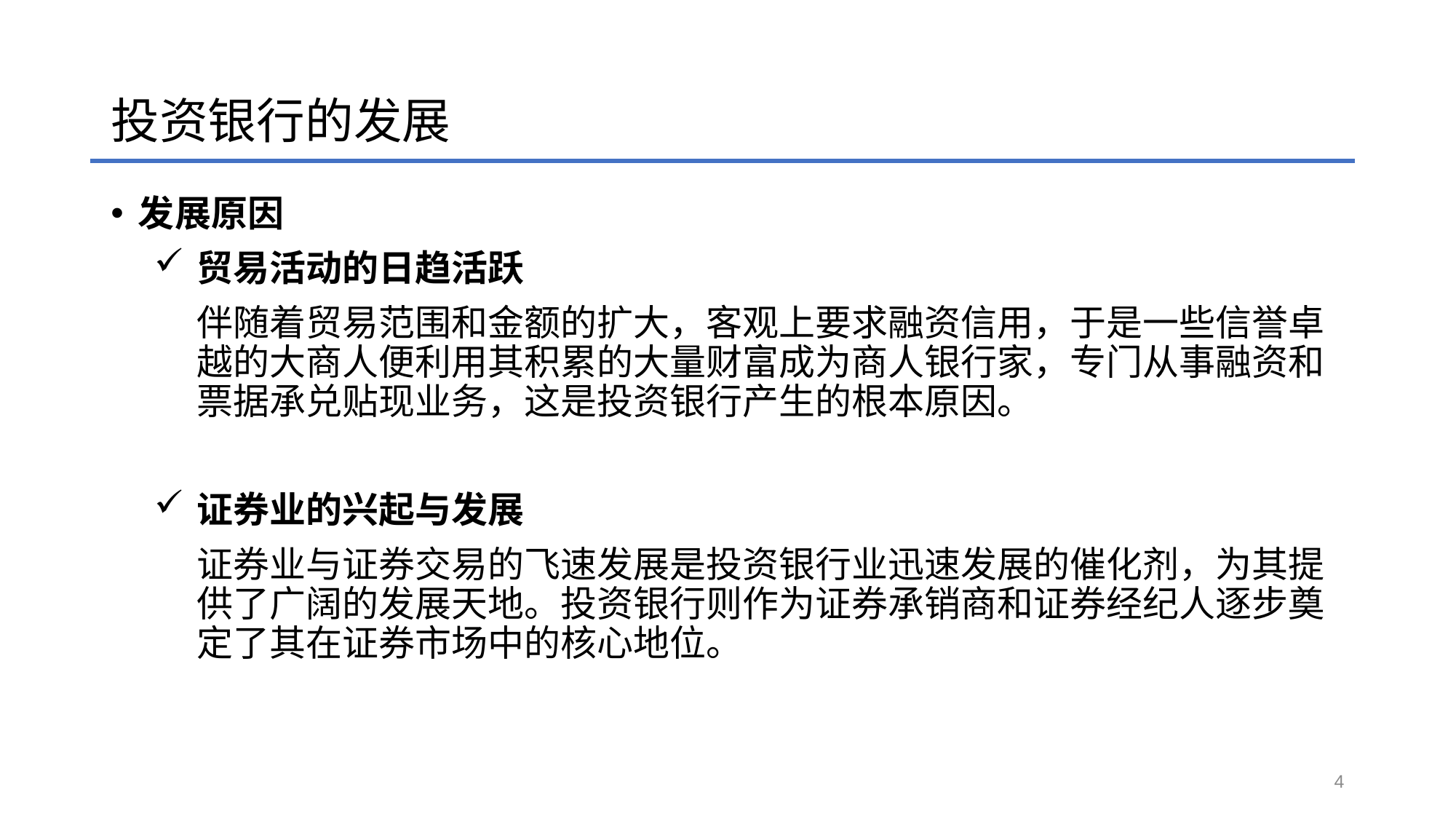

# 投资银行的发展
发展原因
贸易活动的日趋活跃
伴随着贸易范围和金额的扩大，客观上要求融资信用，于是一些信誉卓越的大商人便利用其积累的大量财富成为商人银行家，专门从事融资和票据承兑贴现业务，这是投资银行产生的根本原因。

证券业的兴起与发展
证券业与证券交易的飞速发展是投资银行业迅速发展的催化剂，为其提供了广阔的发展天地。投资银行则作为证券承销商和证券经纪人逐步奠定了其在证券市场中的核心地位。

4